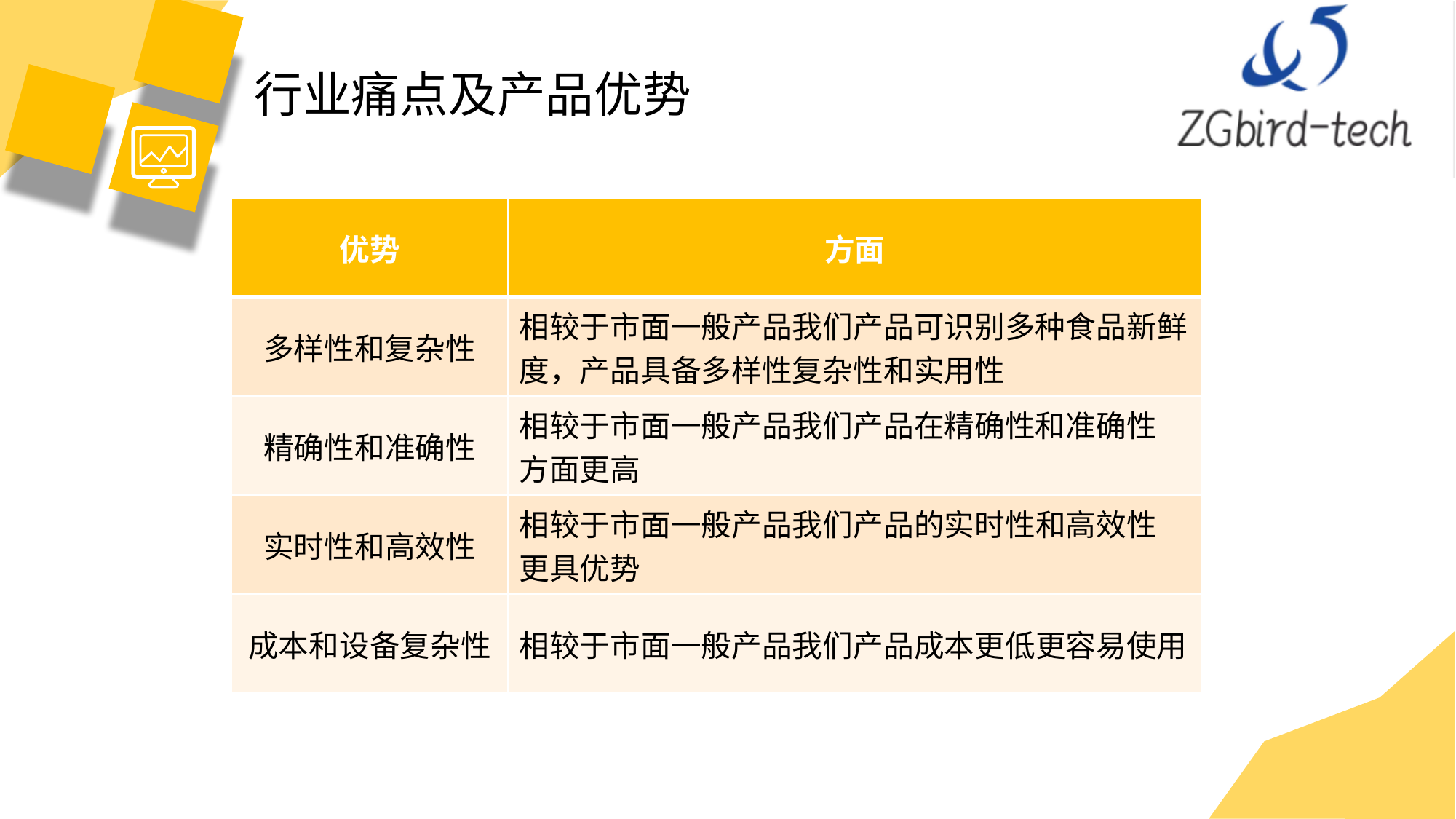

行业痛点及产品优势

| 优势 | 方面 |
| --- | --- |
| 多样性和复杂性 | 相较于市面一般产品我们产品可识别多种食品新鲜度，产品具备多样性复杂性和实用性 |
| 精确性和准确性 | 相较于市面一般产品我们产品在精确性和准确性 方面更高 |
| 实时性和高效性 | 相较于市面一般产品我们产品的实时性和高效性 更具优势 |
| 成本和设备复杂性 | 相较于市面一般产品我们产品成本更低更容易使用 |